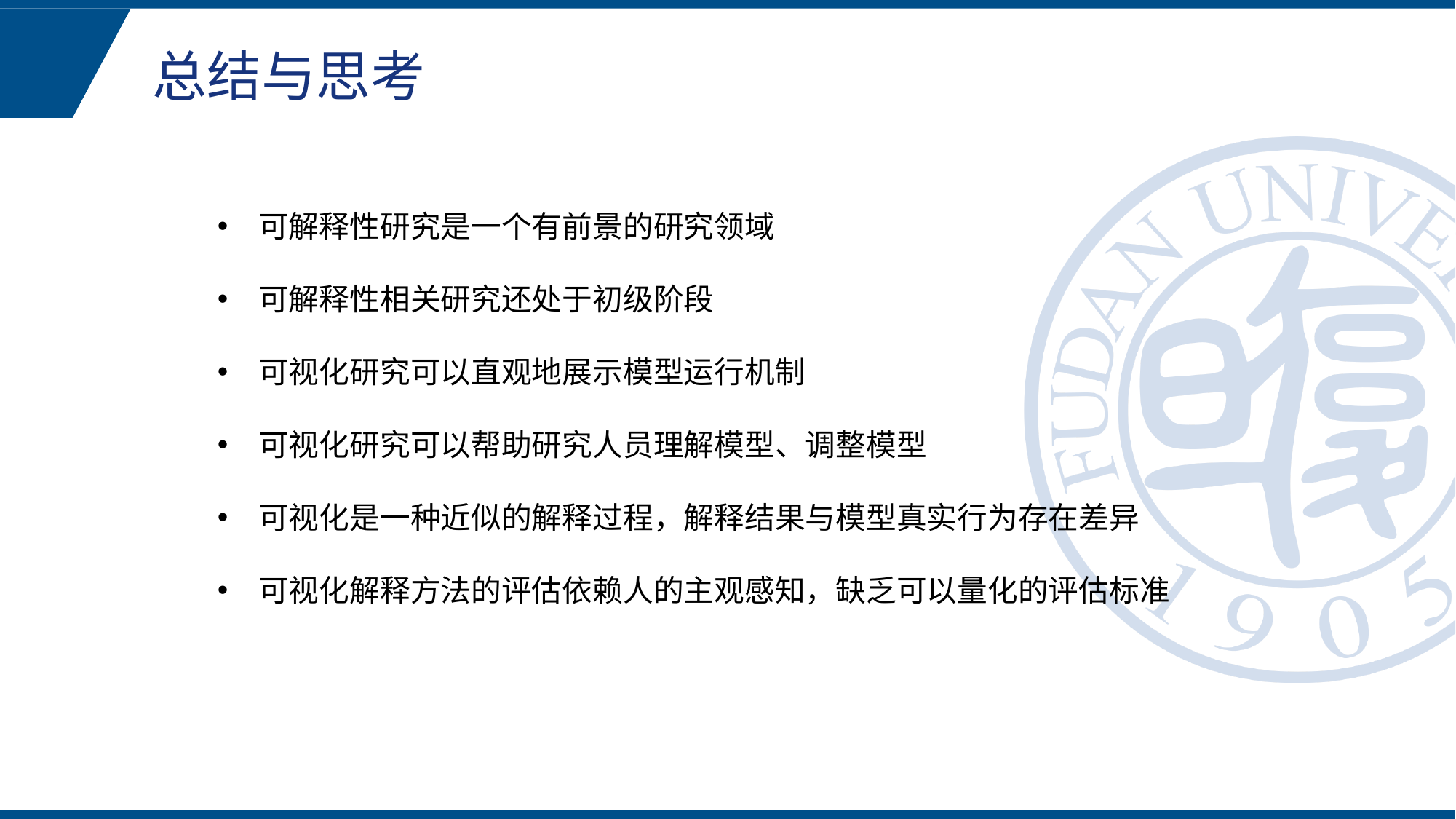

总结与思考
可解释性研究是一个有前景的研究领域

可解释性相关研究还处于初级阶段

可视化研究可以直观地展示模型运行机制

可视化研究可以帮助研究人员理解模型、调整模型

可视化是一种近似的解释过程，解释结果与模型真实行为存在差异

可视化解释方法的评估依赖人的主观感知，缺乏可以量化的评估标准